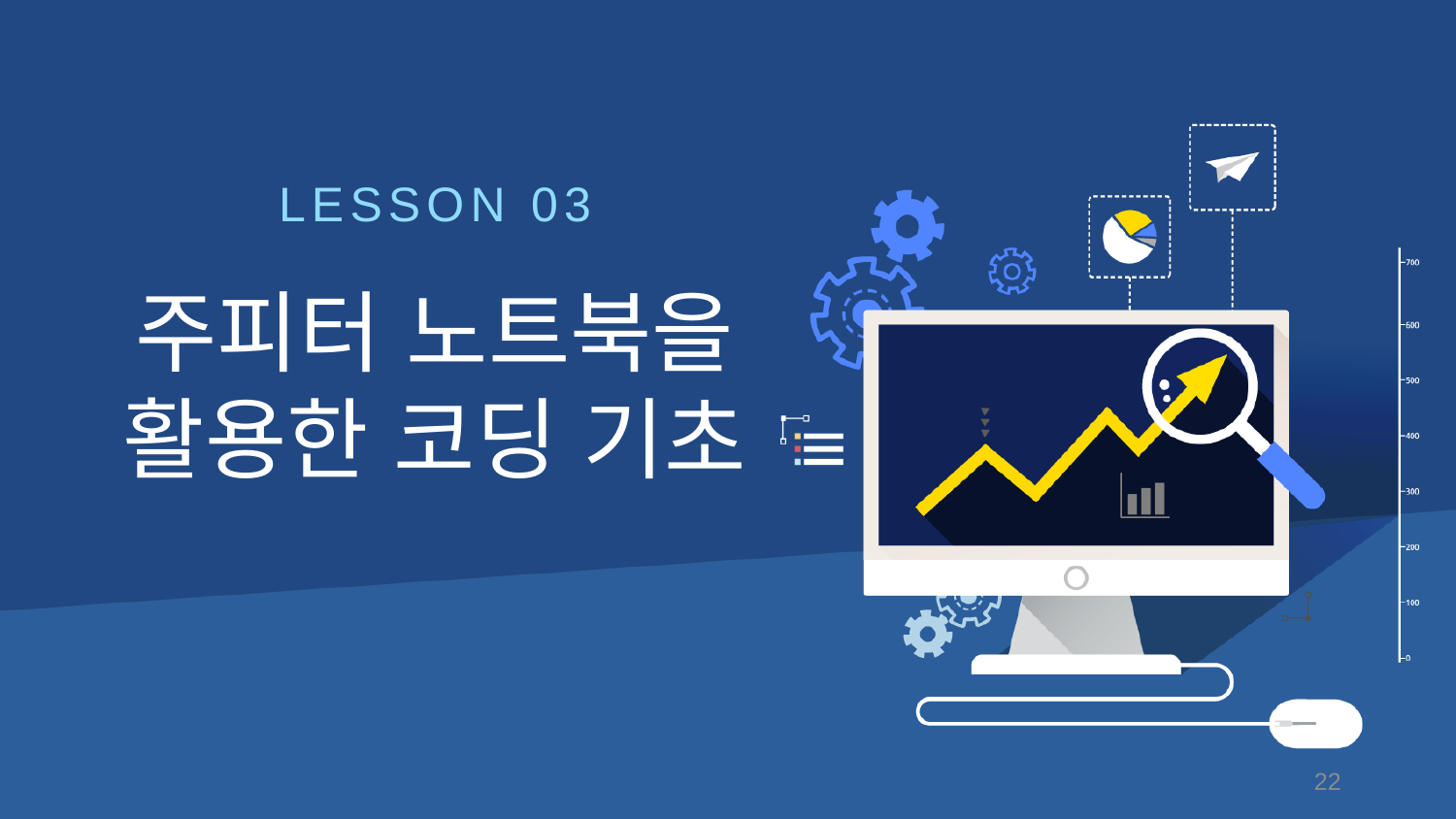

LESSON 03
주피터 노트북을
활용한 코딩 기초